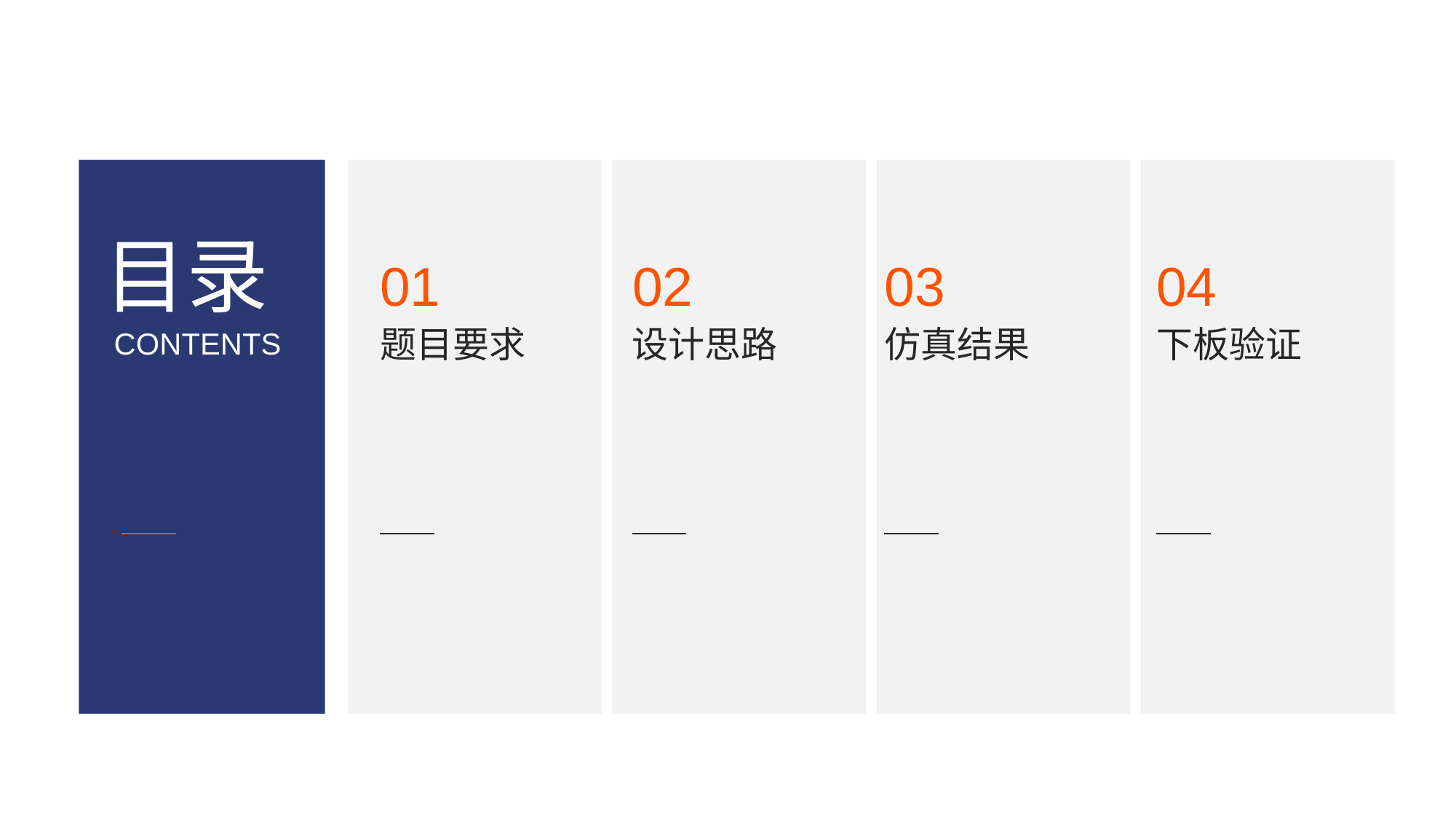

目录
01
02
03
04
题目要求
设计思路
仿真结果
下板验证
CONTENTS
The budget of cooperation